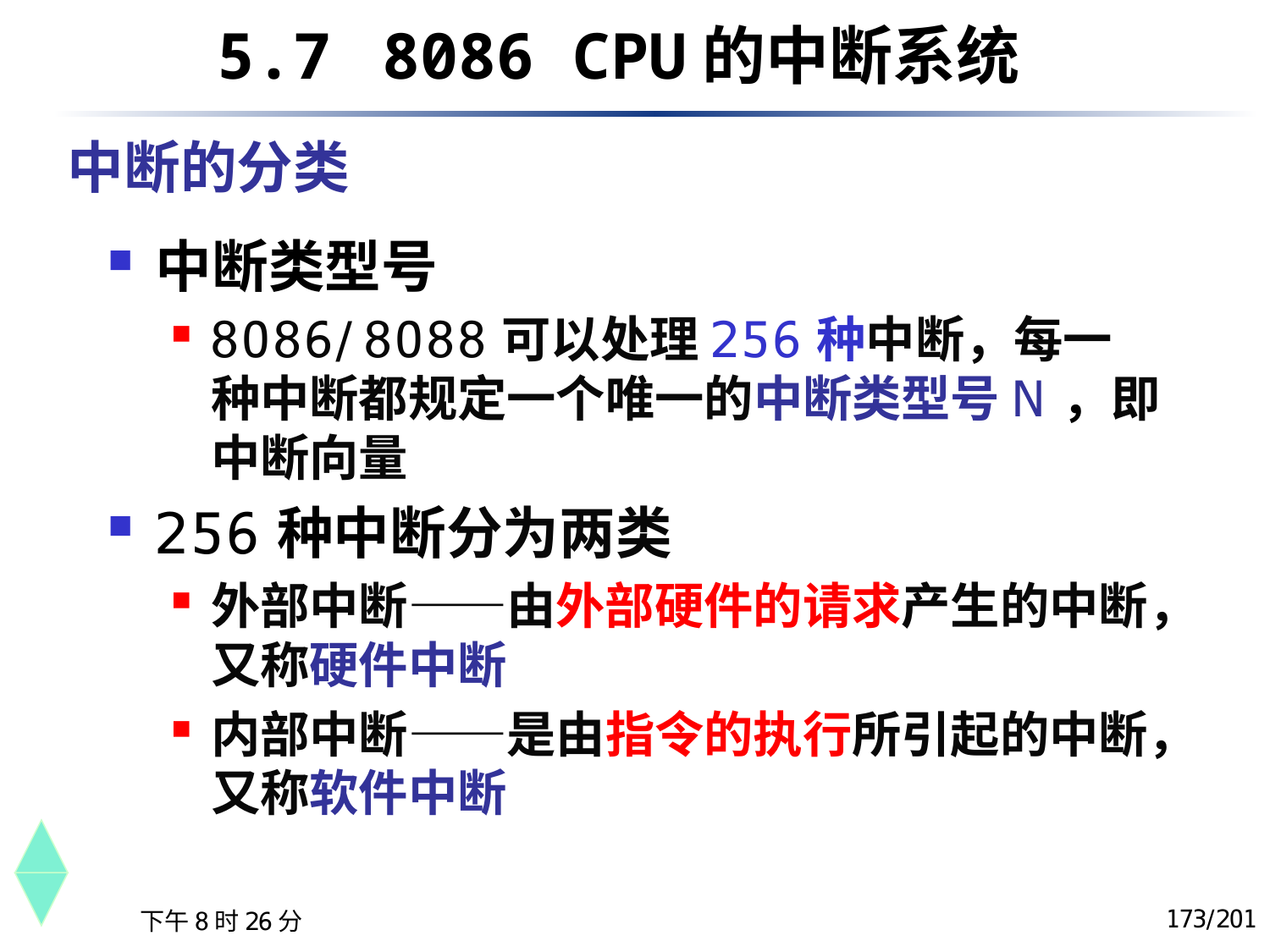

5.7	 8086 CPU的中断系统
# 中断的分类
中断类型号
8086/8088可以处理256种中断，每一种中断都规定一个唯一的中断类型号N，即中断向量
256种中断分为两类
外部中断——由外部硬件的请求产生的中断，又称硬件中断
内部中断——是由指令的执行所引起的中断，又称软件中断
173/201
下午8时26分